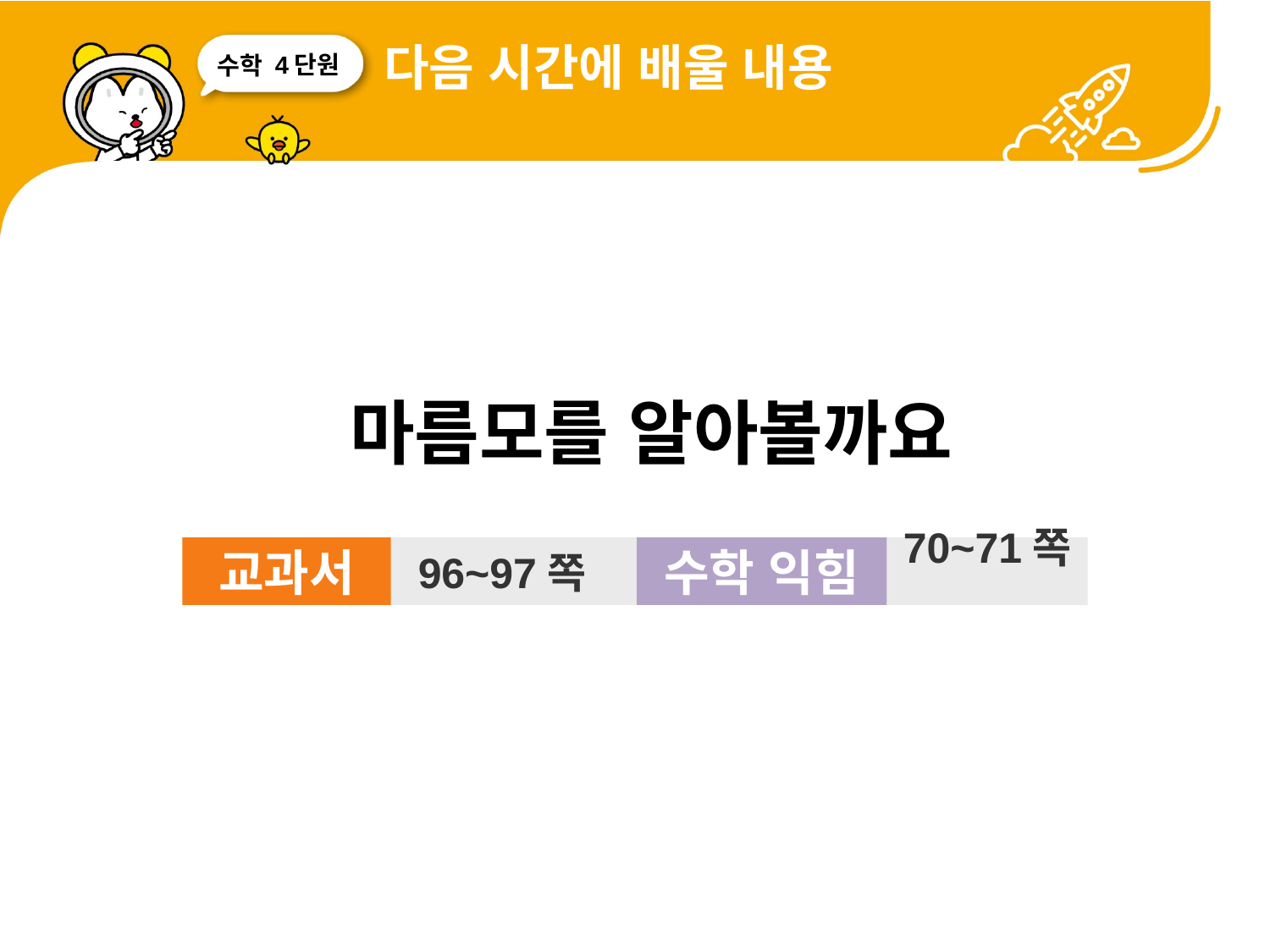

다음 시간에 배울 내용
4단원
 마름모를 알아볼까요
교과서
96~97쪽
수학 익힘
70~71쪽